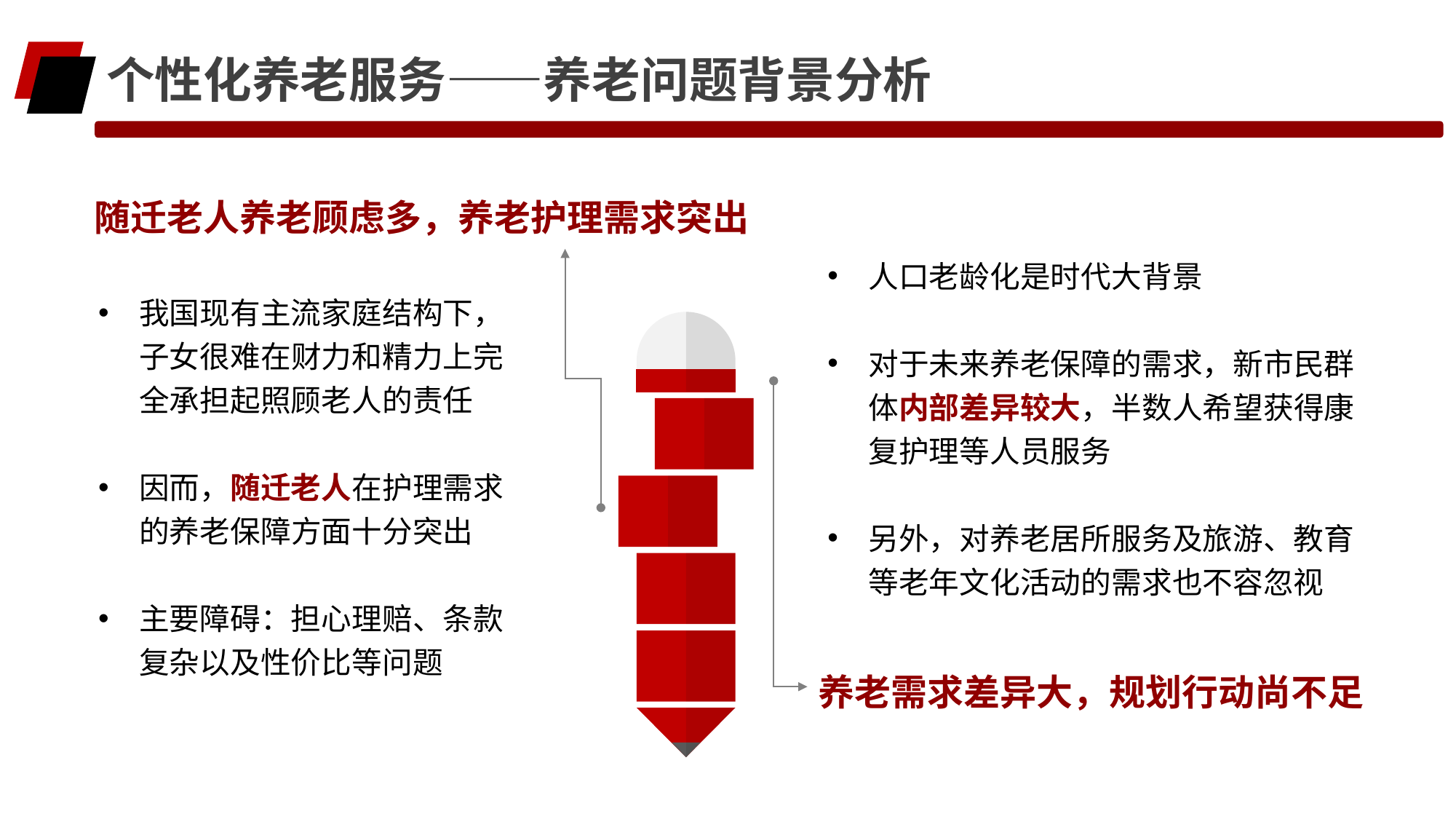

个性化养老服务——养老问题背景分析

随迁老人养老顾虑多，养老护理需求突出
人口老龄化是时代大背景

对于未来养老保障的需求，新市民群体内部差异较大，半数人希望获得康复护理等人员服务

另外，对养老居所服务及旅游、教育等老年文化活动的需求也不容忽视
我国现有主流家庭结构下，子女很难在财力和精力上完全承担起照顾老人的责任

因而，随迁老人在护理需求的养老保障方面十分突出

主要障碍：担心理赔、条款复杂以及性价比等问题

养老需求差异大，规划行动尚不足